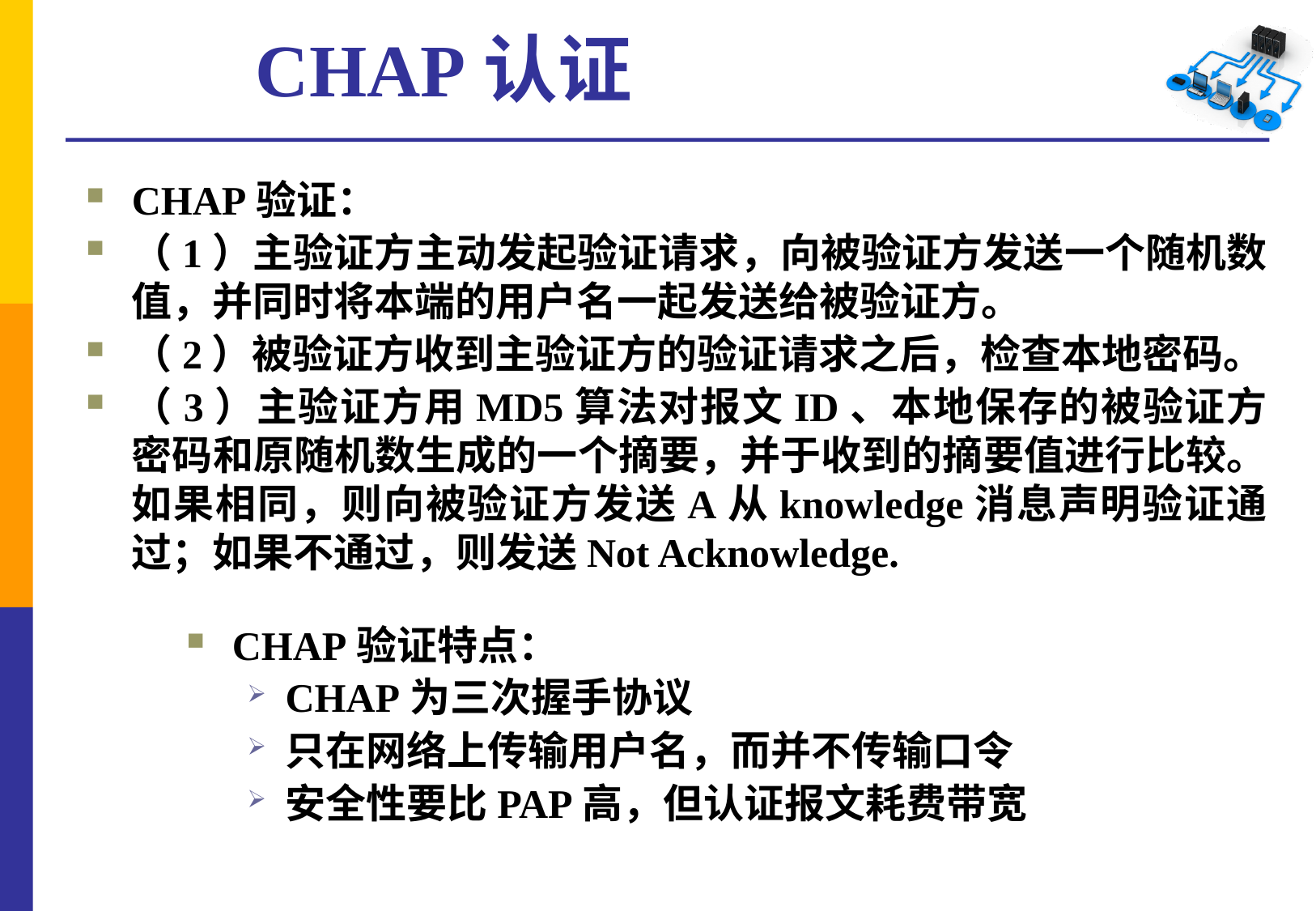

# CHAP认证
CHAP验证：
（1）主验证方主动发起验证请求，向被验证方发送一个随机数值，并同时将本端的用户名一起发送给被验证方。
（2）被验证方收到主验证方的验证请求之后，检查本地密码。
（3）主验证方用MD5算法对报文ID、本地保存的被验证方密码和原随机数生成的一个摘要，并于收到的摘要值进行比较。如果相同，则向被验证方发送A从knowledge消息声明验证通过；如果不通过，则发送Not Acknowledge.

CHAP验证特点：
CHAP为三次握手协议
只在网络上传输用户名，而并不传输口令
安全性要比PAP高，但认证报文耗费带宽